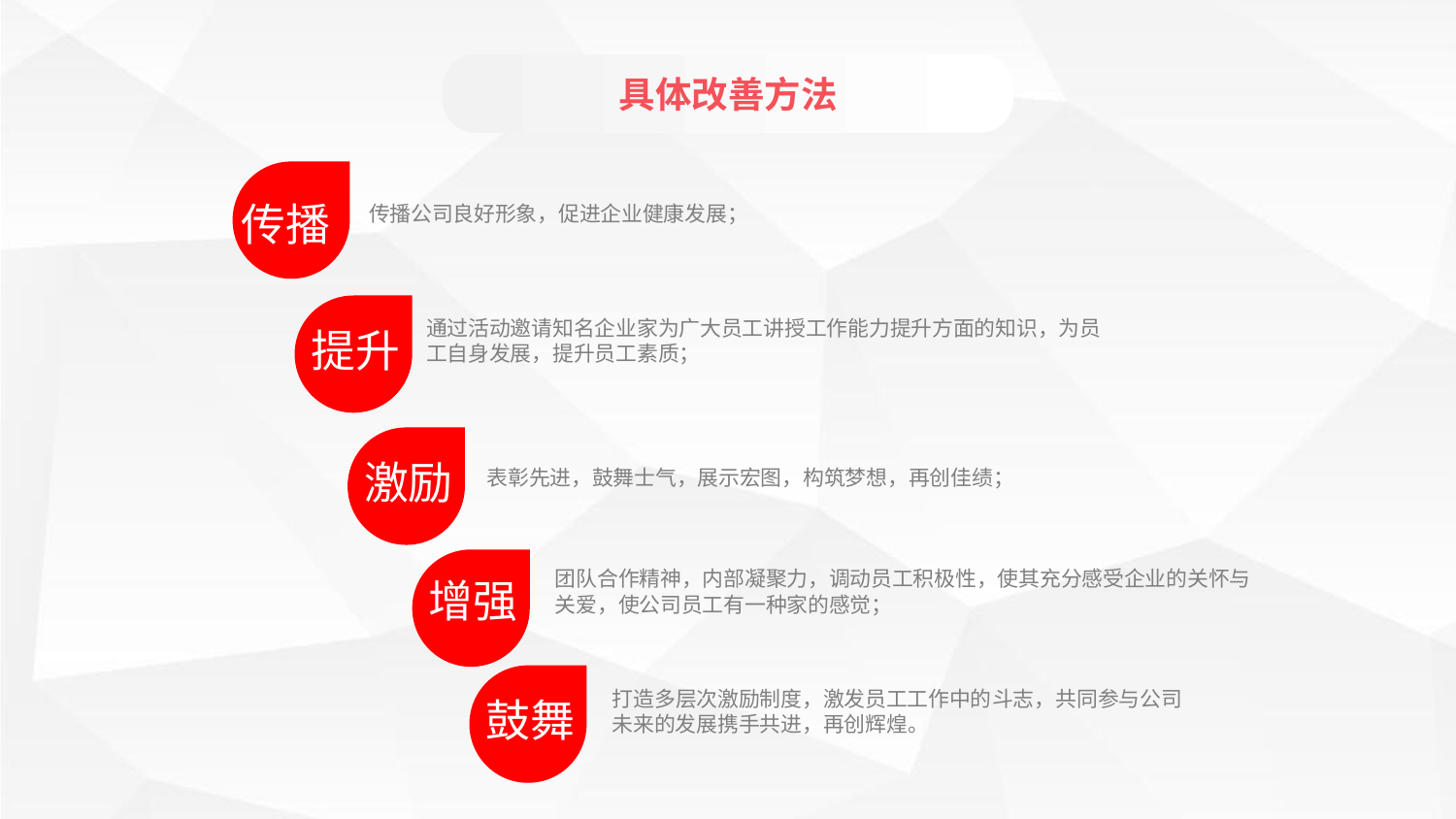

具体改善方法

传播
传播公司良好形象，促进企业健康发展；

通过活动邀请知名企业家为广大员工讲授工作能力提升方面的知识，为员工自身发展，提升员工素质；
提升

激励
表彰先进，鼓舞士气，展示宏图，构筑梦想，再创佳绩；

团队合作精神，内部凝聚力，调动员工积极性，使其充分感受企业的关怀与关爱，使公司员工有一种家的感觉；
增强

打造多层次激励制度，激发员工工作中的斗志，共同参与公司未来的发展携手共进，再创辉煌。
鼓舞